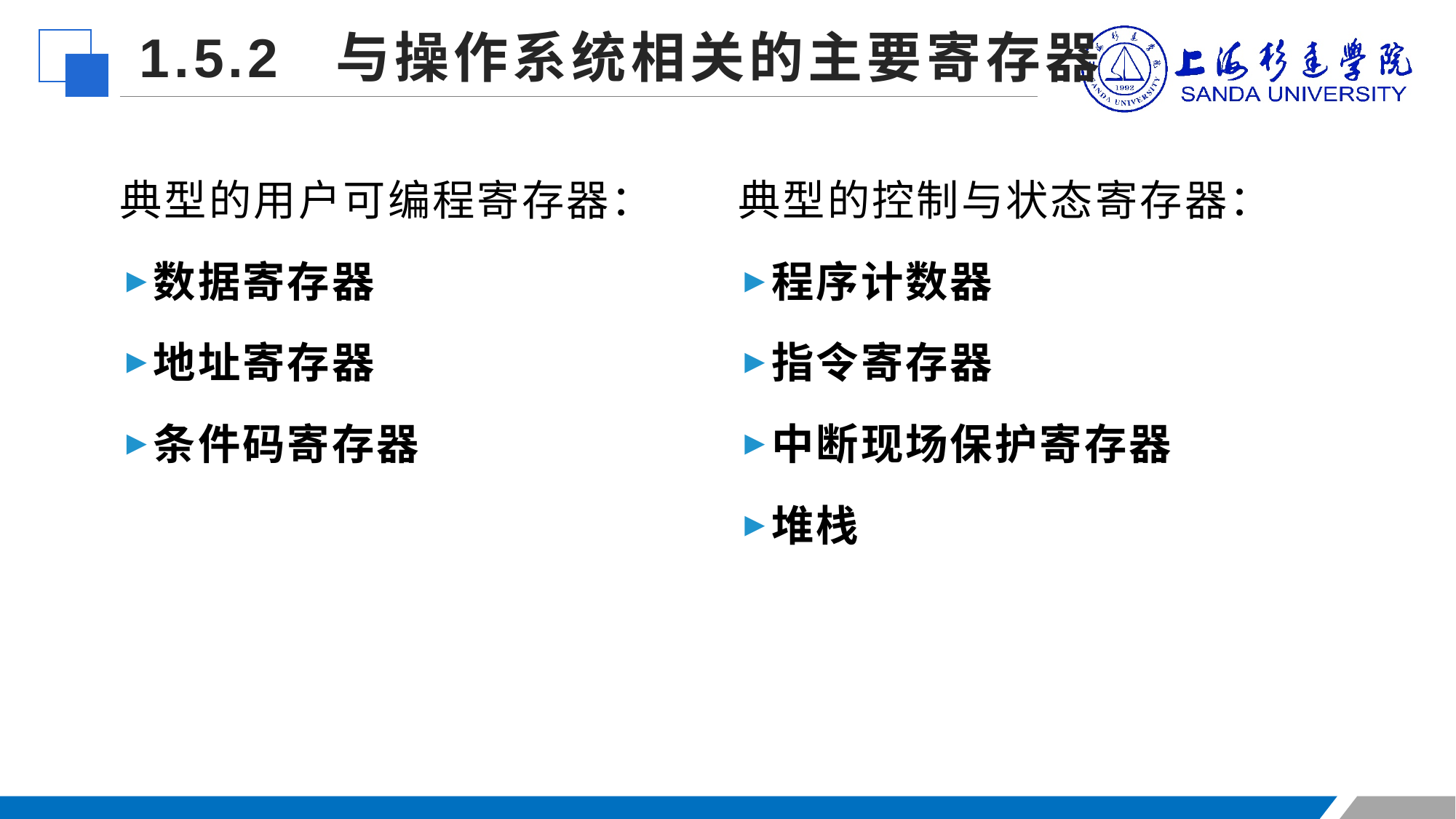

1.5.2  与操作系统相关的主要寄存器
典型的用户可编程寄存器：
数据寄存器
地址寄存器
条件码寄存器
典型的控制与状态寄存器：
程序计数器
指令寄存器
中断现场保护寄存器
堆栈